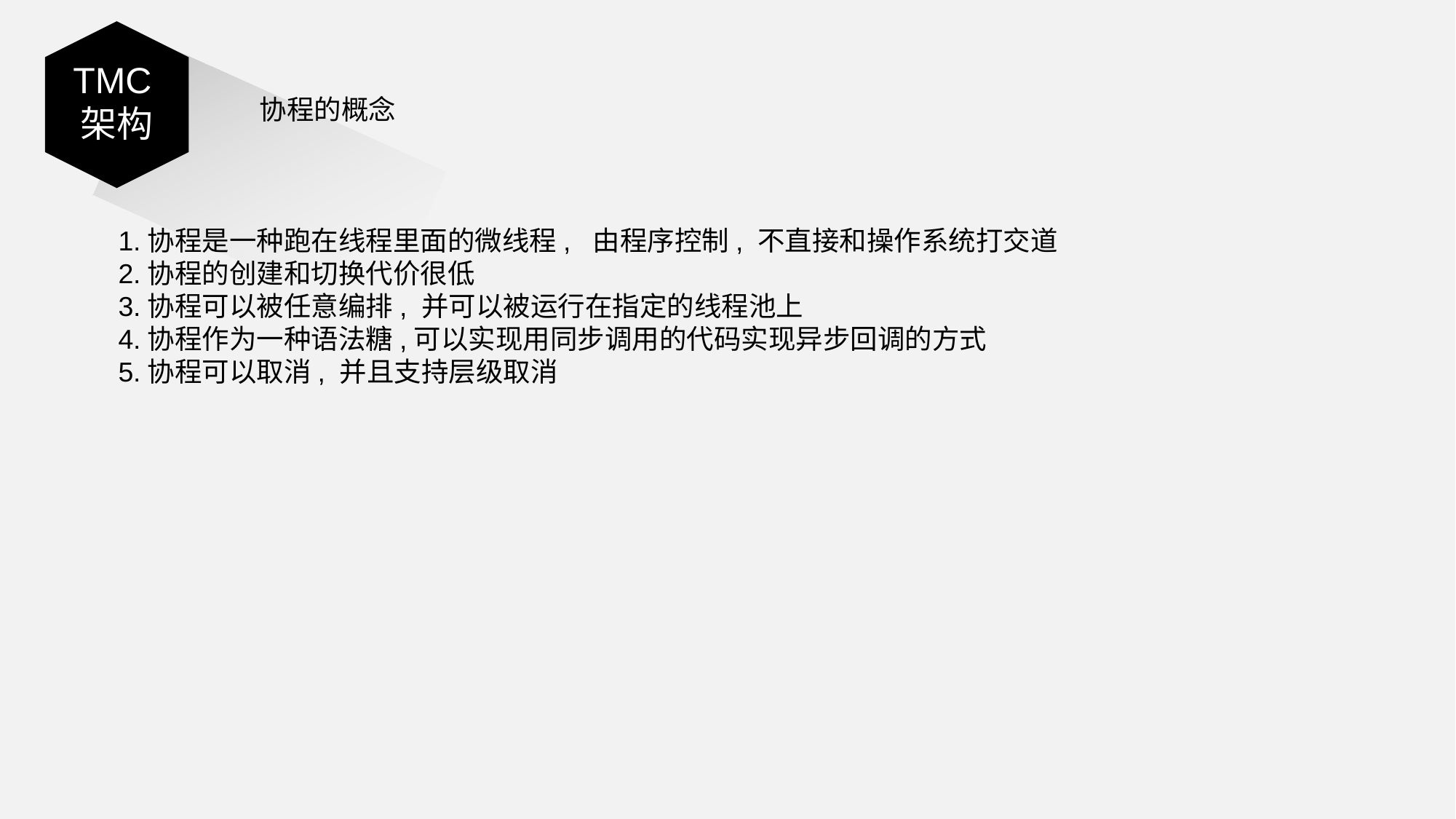

TMC架构
协程的概念
1.协程是一种跑在线程里面的微线程,  由程序控制, 不直接和操作系统打交道
2.协程的创建和切换代价很低
3.协程可以被任意编排, 并可以被运行在指定的线程池上
4.协程作为一种语法糖,可以实现用同步调用的代码实现异步回调的方式
5.协程可以取消, 并且支持层级取消